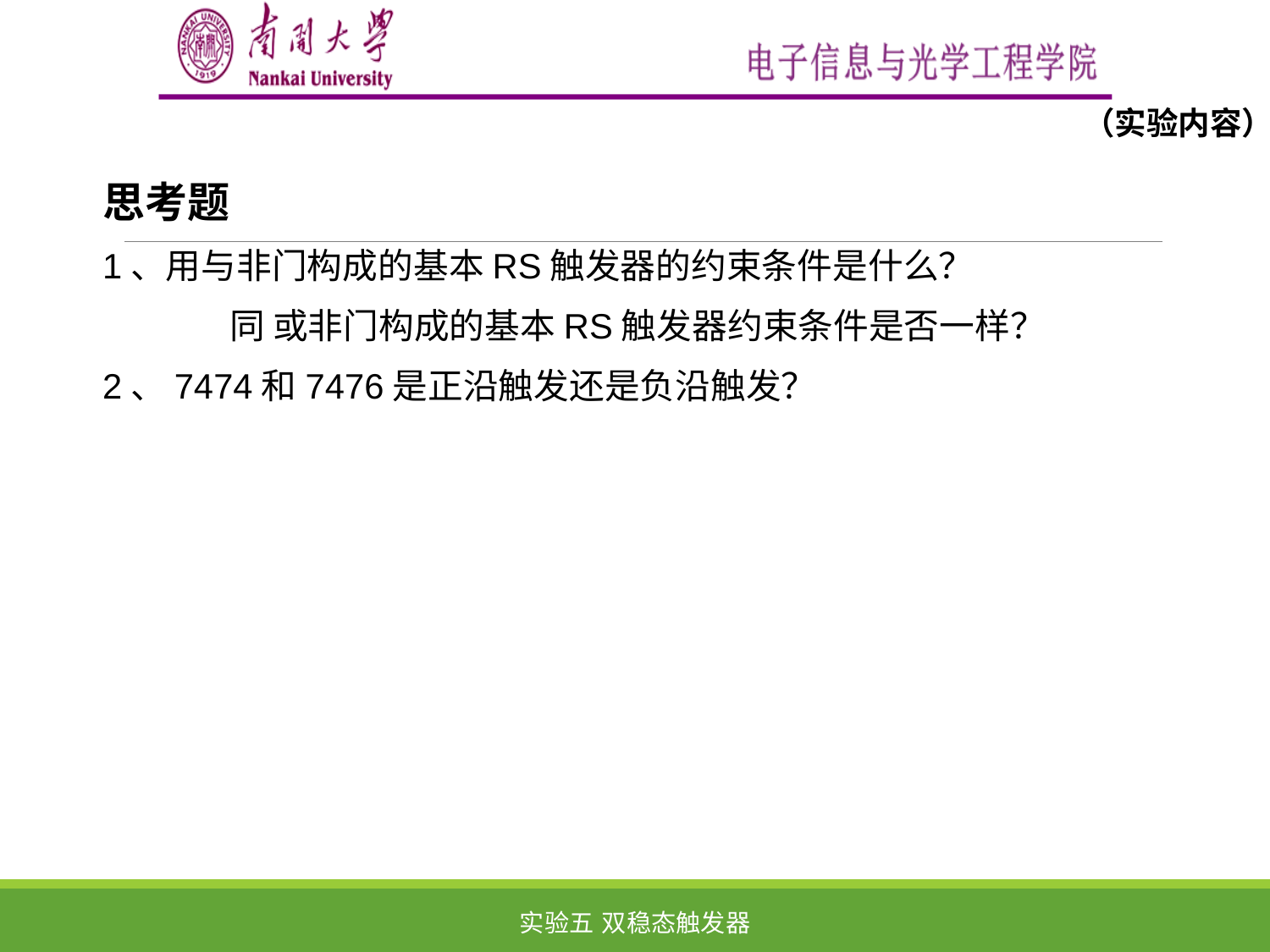

（实验内容）
思考题
1、用与非门构成的基本RS触发器的约束条件是什么？
	同 或非门构成的基本RS触发器约束条件是否一样？
2、7474和7476是正沿触发还是负沿触发？
实验五 双稳态触发器
17